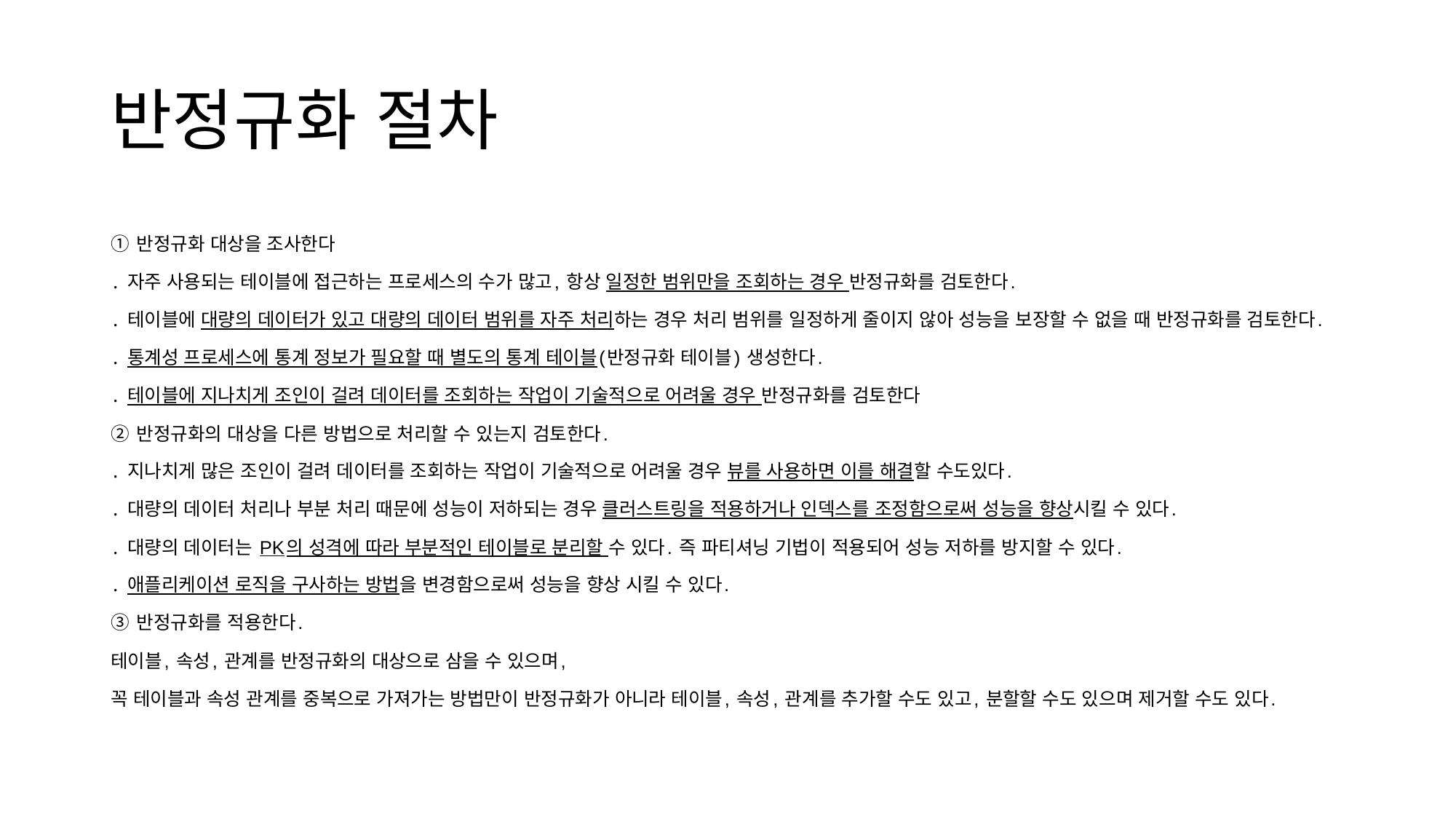

# 반정규화 절차
① 반정규화 대상을 조사한다
․ 자주 사용되는 테이블에 접근하는 프로세스의 수가 많고, 항상 일정한 범위만을 조회하는 경우 반정규화를 검토한다.
․ 테이블에 대량의 데이터가 있고 대량의 데이터 범위를 자주 처리하는 경우 처리 범위를 일정하게 줄이지 않아 성능을 보장할 수 없을 때 반정규화를 검토한다.
․ 통계성 프로세스에 통계 정보가 필요할 때 별도의 통계 테이블(반정규화 테이블) 생성한다.
․ 테이블에 지나치게 조인이 걸려 데이터를 조회하는 작업이 기술적으로 어려울 경우 반정규화를 검토한다
② 반정규화의 대상을 다른 방법으로 처리할 수 있는지 검토한다.
․ 지나치게 많은 조인이 걸려 데이터를 조회하는 작업이 기술적으로 어려울 경우 뷰를 사용하면 이를 해결할 수도있다.
․ 대량의 데이터 처리나 부분 처리 때문에 성능이 저하되는 경우 클러스트링을 적용하거나 인덱스를 조정함으로써 성능을 향상시킬 수 있다.
․ 대량의 데이터는 PK의 성격에 따라 부분적인 테이블로 분리할 수 있다. 즉 파티셔닝 기법이 적용되어 성능 저하를 방지할 수 있다.
․ 애플리케이션 로직을 구사하는 방법을 변경함으로써 성능을 향상 시킬 수 있다.
③ 반정규화를 적용한다.
테이블, 속성, 관계를 반정규화의 대상으로 삼을 수 있으며,
꼭 테이블과 속성 관계를 중복으로 가져가는 방법만이 반정규화가 아니라 테이블, 속성, 관계를 추가할 수도 있고, 분할할 수도 있으며 제거할 수도 있다.